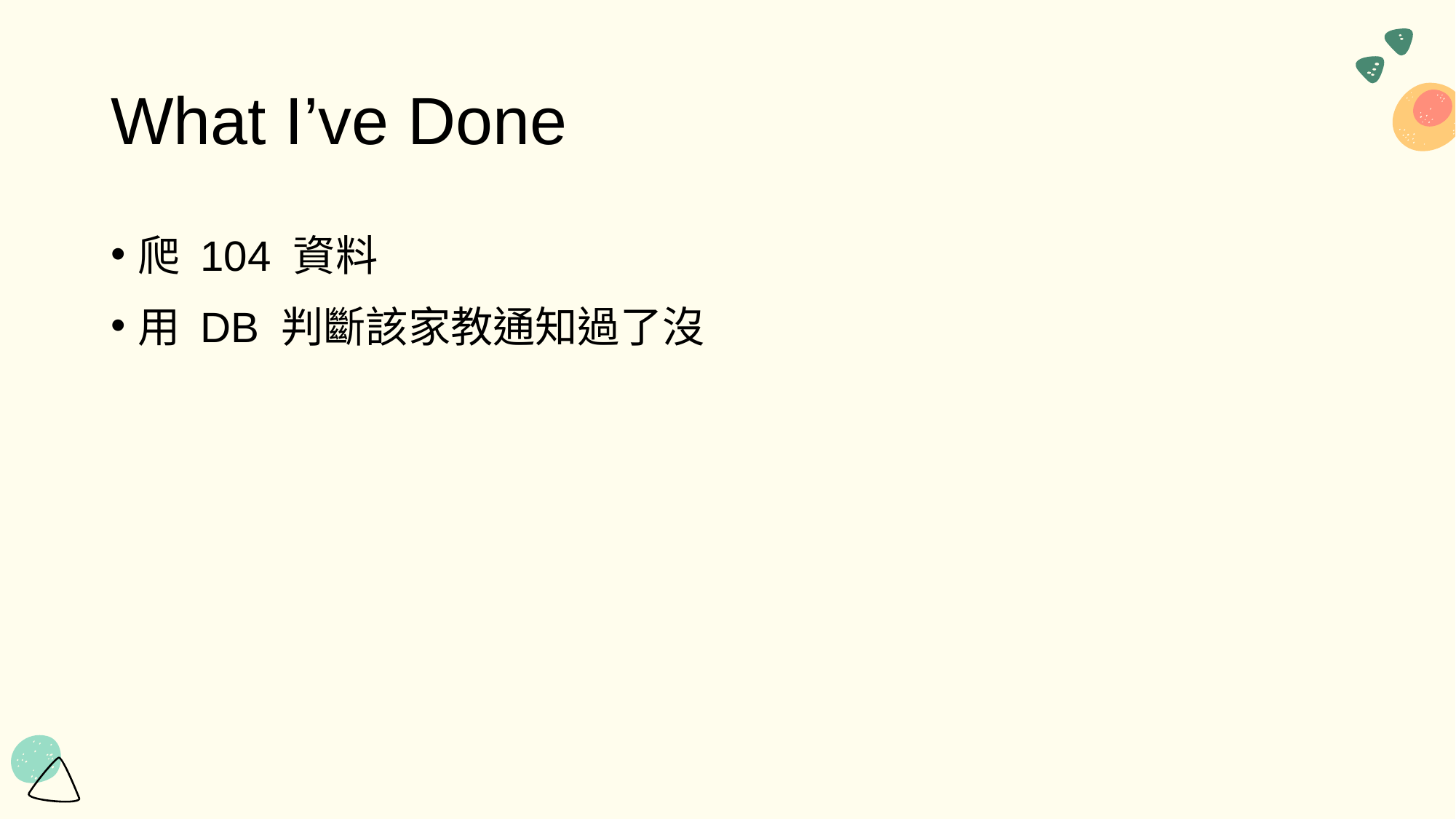

# What I’ve Done
爬 104 資料
用 DB 判斷該家教通知過了沒